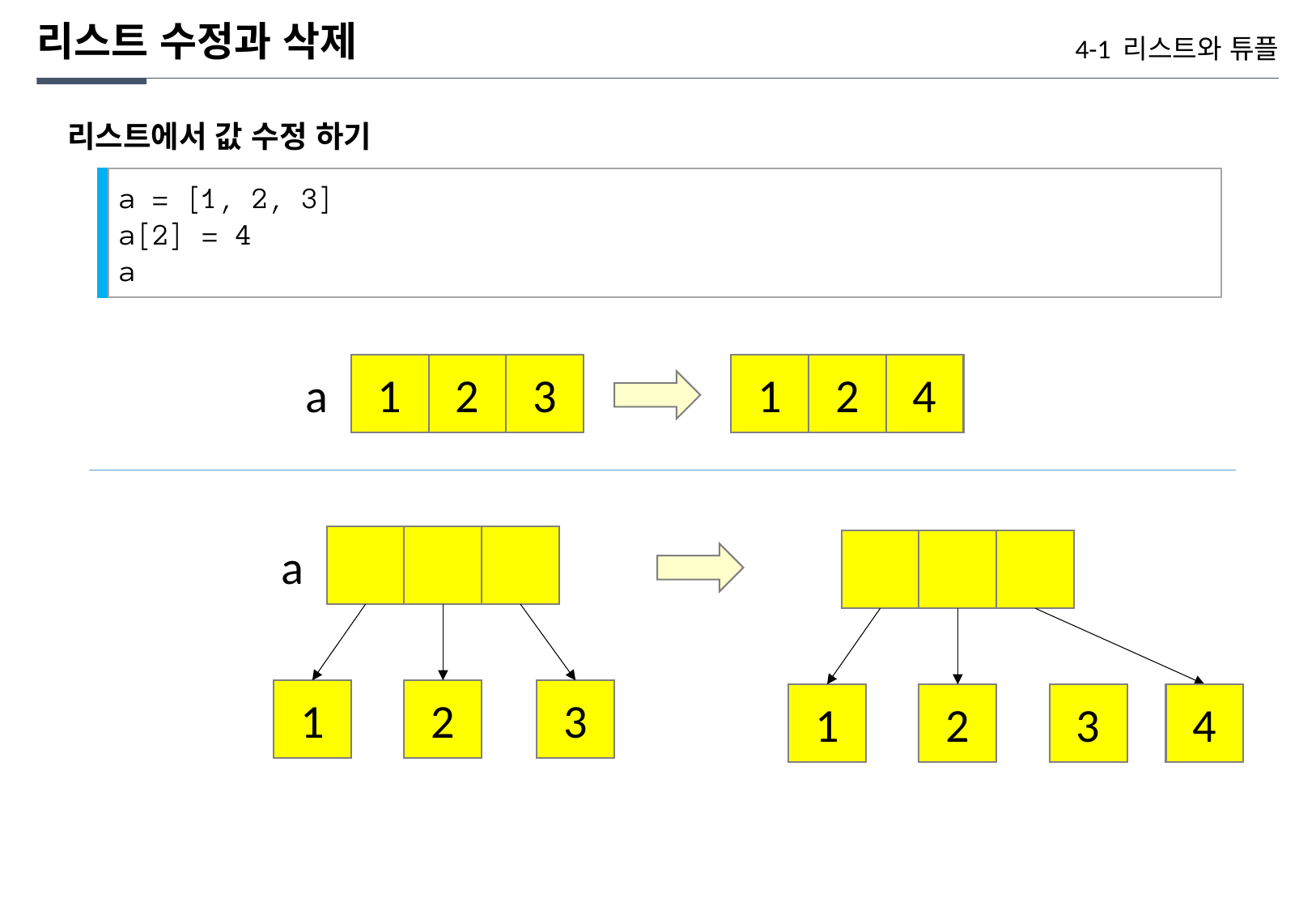

리스트 수정과 삭제
4-1 리스트와 튜플
리스트에서 값 수정 하기

a = [1, 2, 3]
a[2] = 4
a
1
2
3
1
2
4
a

a

1
2
3
1
2
3
4